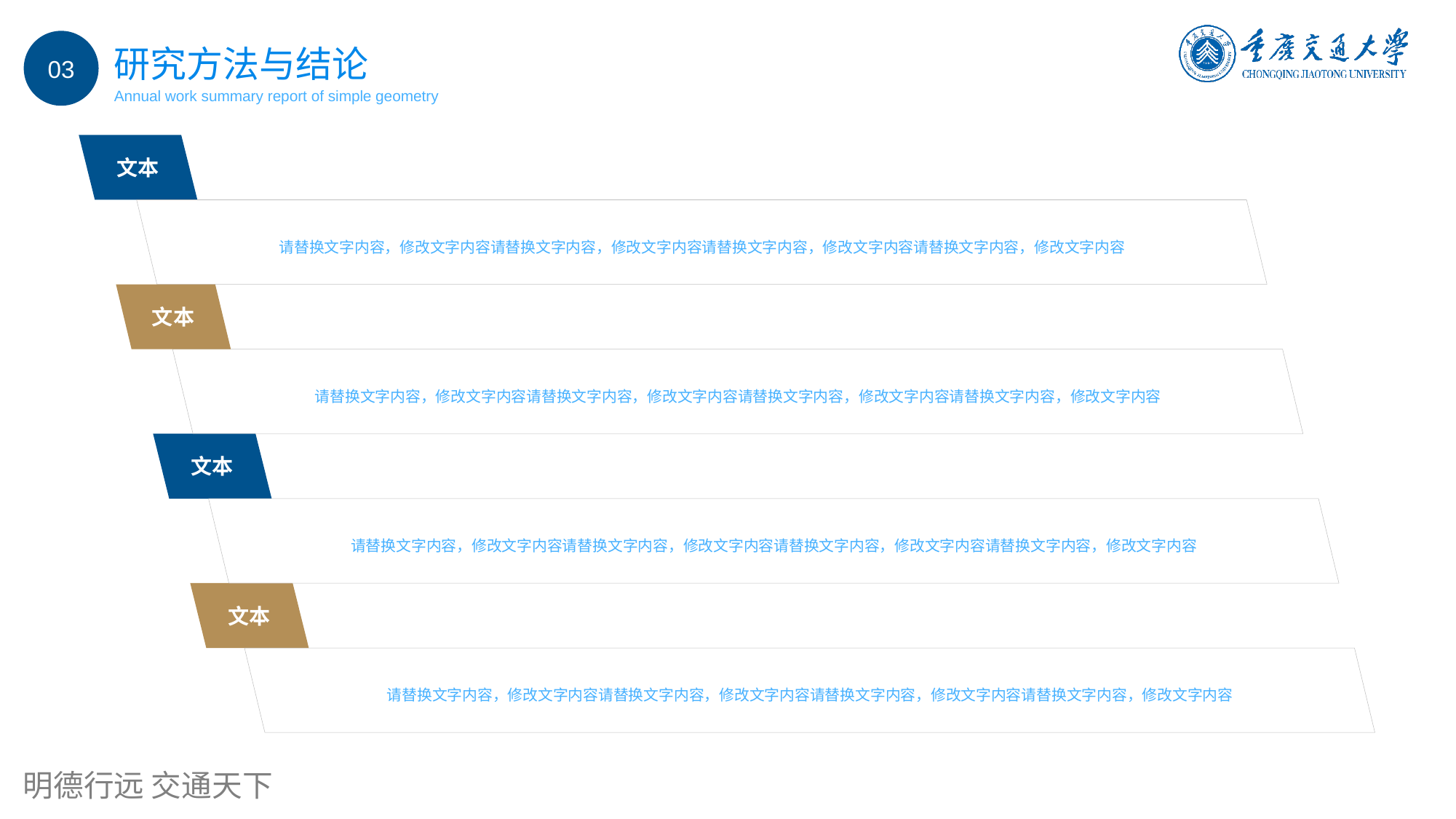

03
研究方法与结论
Annual work summary report of simple geometry
文本
请替换文字内容，修改文字内容请替换文字内容，修改文字内容请替换文字内容，修改文字内容请替换文字内容，修改文字内容
文本
请替换文字内容，修改文字内容请替换文字内容，修改文字内容请替换文字内容，修改文字内容请替换文字内容，修改文字内容
文本
请替换文字内容，修改文字内容请替换文字内容，修改文字内容请替换文字内容，修改文字内容请替换文字内容，修改文字内容
文本
请替换文字内容，修改文字内容请替换文字内容，修改文字内容请替换文字内容，修改文字内容请替换文字内容，修改文字内容